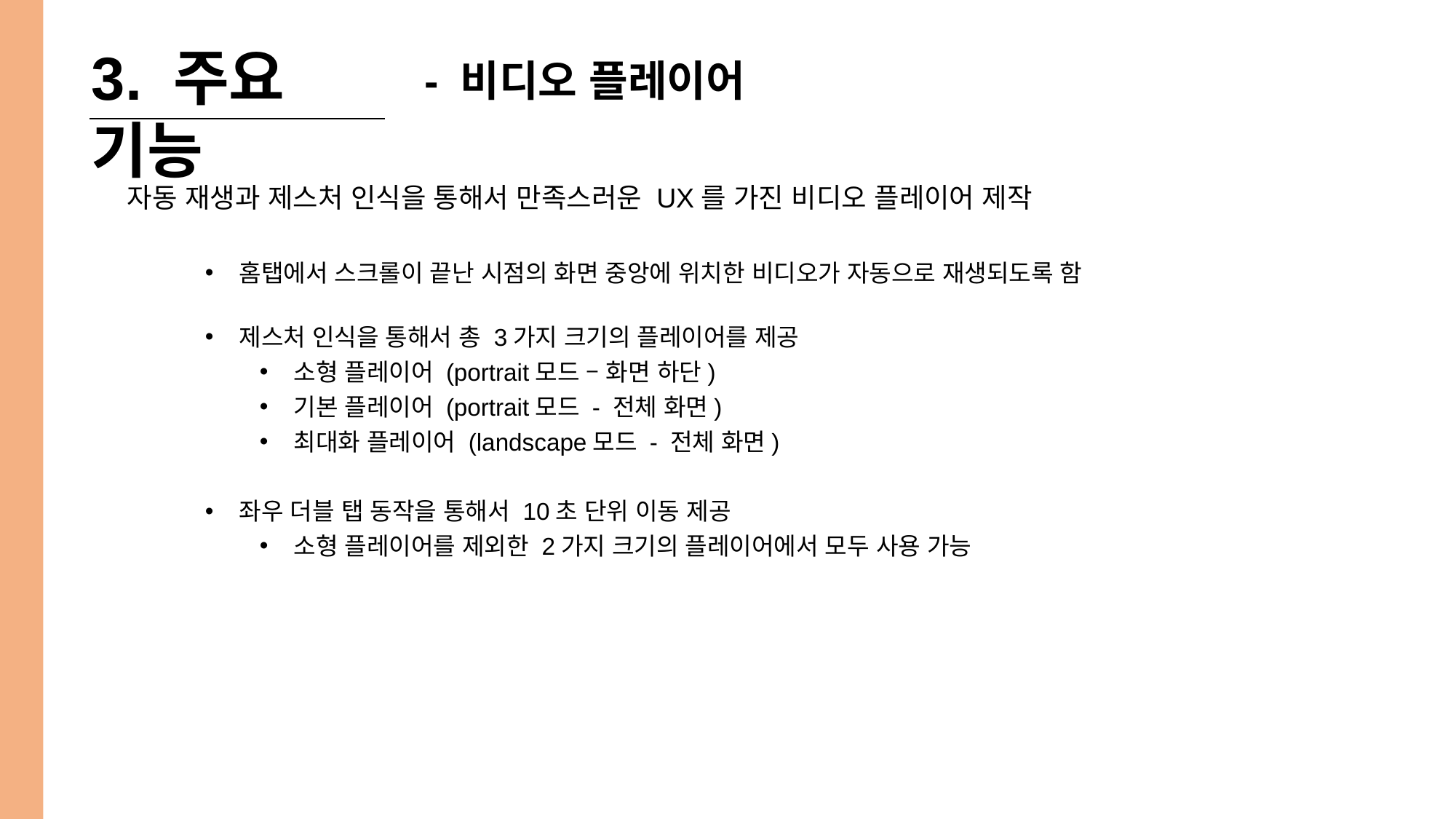

3. 주요 기능
- 비디오 플레이어
자동 재생과 제스처 인식을 통해서 만족스러운 UX를 가진 비디오 플레이어 제작
홈탭에서 스크롤이 끝난 시점의 화면 중앙에 위치한 비디오가 자동으로 재생되도록 함
제스처 인식을 통해서 총 3가지 크기의 플레이어를 제공
소형 플레이어 (portrait모드 – 화면 하단)
기본 플레이어 (portrait모드 - 전체 화면)
최대화 플레이어 (landscape모드 - 전체 화면)
좌우 더블 탭 동작을 통해서 10초 단위 이동 제공
소형 플레이어를 제외한 2가지 크기의 플레이어에서 모두 사용 가능